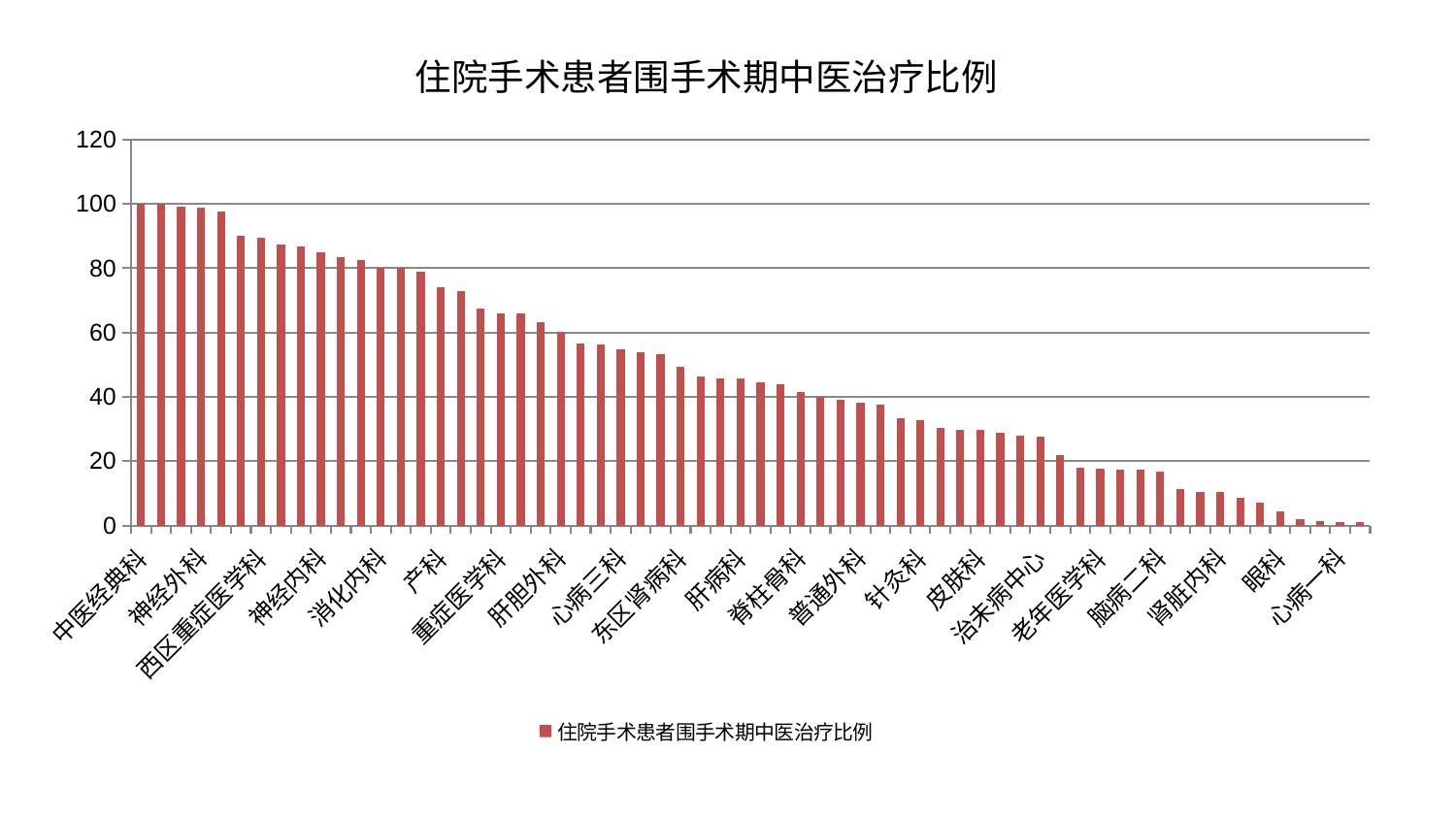

### Chart: 住院手术患者围手术期中医治疗比例

| Category | 住院手术患者围手术期中医治疗比例 |
|---|---|
| 中医经典科 | 100.0 |
| 风湿病科 | 99.90616454341944 |
| 妇二科 | 99.28253126428045 |
| 神经外科 | 98.73970078896625 |
| 口腔科 | 97.52705094968505 |
| 推拿科 | 89.94953315686236 |
| 西区重症医学科 | 89.50513224531124 |
| 心血管内科 | 87.24804908306845 |
| 小儿推拿科 | 86.69026144346657 |
| 神经内科 | 84.86065602666002 |
| 脑病三科 | 83.58548361201615 |
| 肿瘤内科 | 82.63644341074128 |
| 消化内科 | 80.22260800129958 |
| 美容皮肤科 | 80.11796679791007 |
| 运动损伤骨科 | 78.99448216713654 |
| 产科 | 74.20609818725448 |
| 泌尿外科 | 72.75759080535941 |
| 胸外科 | 67.39829804771882 |
| 重症医学科 | 66.0604288793272 |
| 综合内科 | 66.04394558983635 |
| 身心医学科 | 63.31515333403903 |
| 肝胆外科 | 60.189547454033324 |
| 微创骨科 | 56.56526720409238 |
| 心病四科 | 56.41662834124903 |
| 心病三科 | 54.839753481564514 |
| 周围血管科 | 53.79400202059783 |
| 骨科 | 53.17959393577455 |
| 东区肾病科 | 49.29327587980123 |
| 显微骨科 | 46.36204920659353 |
| 东区重症医学科 | 45.71809738418342 |
| 肝病科 | 45.610333589214505 |
| 妇科 | 44.57445389211169 |
| 肾病科 | 43.97373652982055 |
| 脊柱骨科 | 41.4468631872369 |
| 男科 | 39.94442106921628 |
| 妇科妇二科合并 | 39.01277927840354 |
| 普通外科 | 38.26064308440828 |
| 耳鼻喉科 | 37.43100158970535 |
| 中医外治中心 | 33.21430732263478 |
| 针灸科 | 32.694213733494244 |
| 关节骨科 | 30.170763672862865 |
| 创伤骨科 | 29.865422449115446 |
| 皮肤科 | 29.705995614044436 |
| 呼吸内科 | 28.759536759637697 |
| 康复科 | 27.834269510372565 |
| 治未病中心 | 27.732559759868973 |
| 脾胃科消化科合并 | 21.8536246582205 |
| 内分泌科 | 17.984977008061488 |
| 老年医学科 | 17.6839516146291 |
| 心病二科 | 17.430333431383378 |
| 儿科 | 17.343900640115223 |
| 脑病二科 | 16.633248014570032 |
| 乳腺甲状腺外科 | 11.222829399386846 |
| 脑病一科 | 10.41147984940094 |
| 肾脏内科 | 10.314740889738971 |
| 小儿骨科 | 8.64273785984449 |
| 血液科 | 7.220976121901355 |
| 眼科 | 4.502434208077401 |
| 肛肠科 | 2.07740750216471 |
| 脾胃病科 | 1.4370054567747907 |
| 心病一科 | 1.1677109767152554 |
| 医院 | 0.9815989698491945 |
268